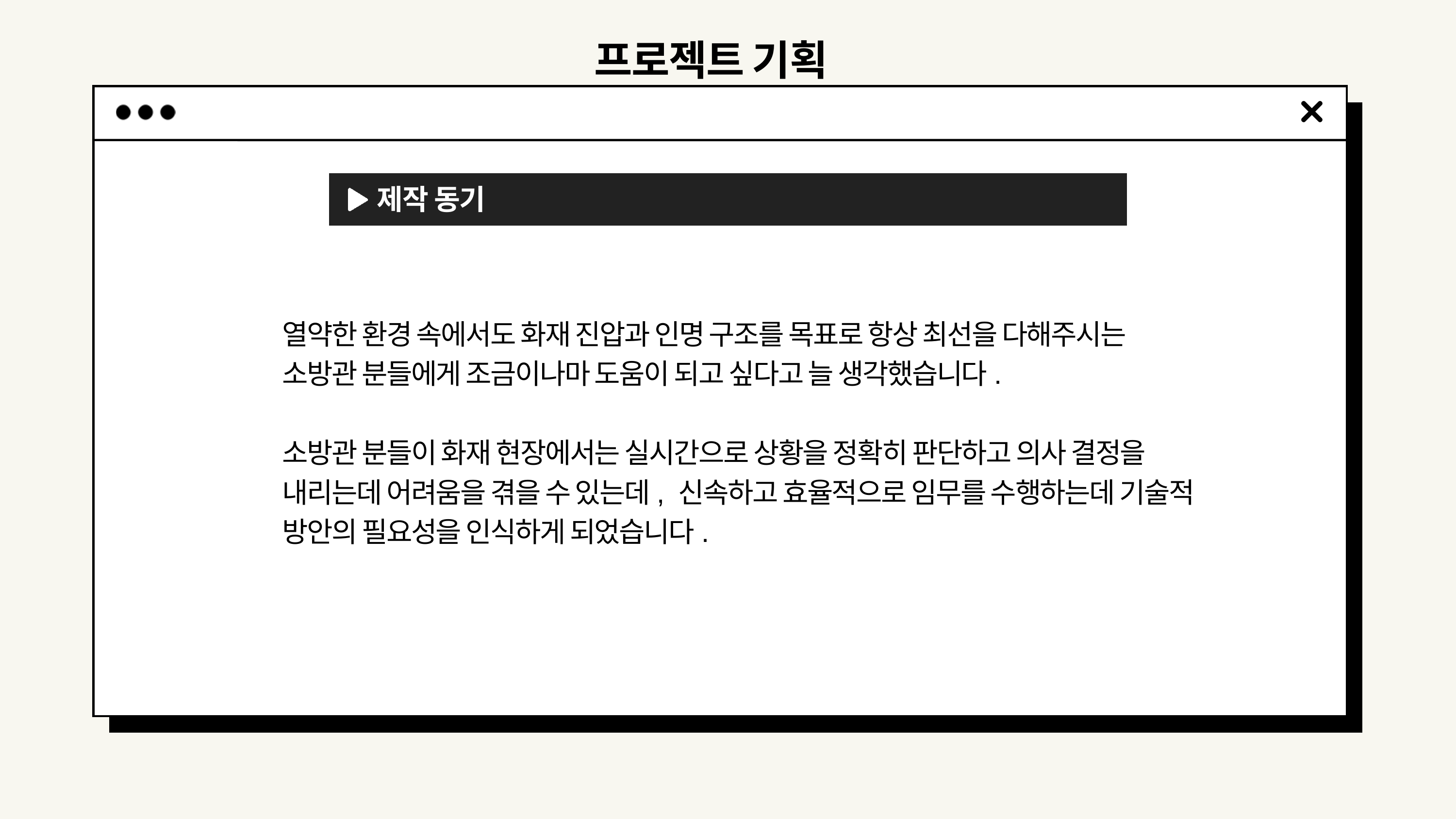

프로젝트 기획

제작 동기

열약한 환경 속에서도 화재 진압과 인명 구조를 목표로 항상 최선을 다해주시는
소방관 분들에게 조금이나마 도움이 되고 싶다고 늘 생각했습니다.

소방관 분들이 화재 현장에서는 실시간으로 상황을 정확히 판단하고 의사 결정을 내리는데 어려움을 겪을 수 있는데, 신속하고 효율적으로 임무를 수행하는데 기술적 방안의 필요성을 인식하게 되었습니다.